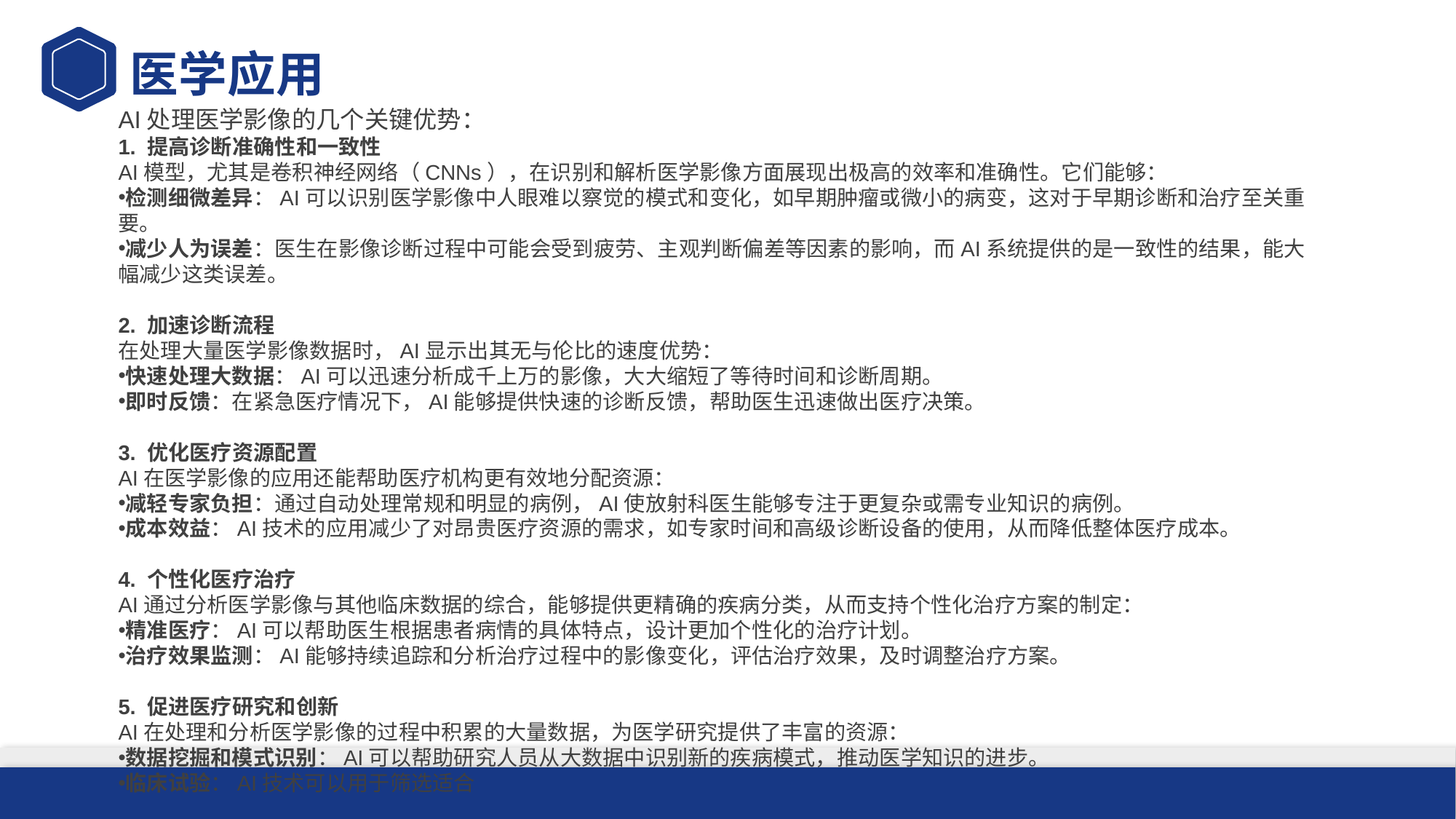

医学应用
AI处理医学影像的几个关键优势：
1. 提高诊断准确性和一致性
AI模型，尤其是卷积神经网络（CNNs），在识别和解析医学影像方面展现出极高的效率和准确性。它们能够：
检测细微差异：AI可以识别医学影像中人眼难以察觉的模式和变化，如早期肿瘤或微小的病变，这对于早期诊断和治疗至关重要。
减少人为误差：医生在影像诊断过程中可能会受到疲劳、主观判断偏差等因素的影响，而AI系统提供的是一致性的结果，能大幅减少这类误差。

2. 加速诊断流程
在处理大量医学影像数据时，AI显示出其无与伦比的速度优势：
快速处理大数据：AI可以迅速分析成千上万的影像，大大缩短了等待时间和诊断周期。
即时反馈：在紧急医疗情况下，AI能够提供快速的诊断反馈，帮助医生迅速做出医疗决策。

3. 优化医疗资源配置
AI在医学影像的应用还能帮助医疗机构更有效地分配资源：
减轻专家负担：通过自动处理常规和明显的病例，AI使放射科医生能够专注于更复杂或需专业知识的病例。
成本效益：AI技术的应用减少了对昂贵医疗资源的需求，如专家时间和高级诊断设备的使用，从而降低整体医疗成本。

4. 个性化医疗治疗
AI通过分析医学影像与其他临床数据的综合，能够提供更精确的疾病分类，从而支持个性化治疗方案的制定：
精准医疗：AI可以帮助医生根据患者病情的具体特点，设计更加个性化的治疗计划。
治疗效果监测：AI能够持续追踪和分析治疗过程中的影像变化，评估治疗效果，及时调整治疗方案。

5. 促进医疗研究和创新
AI在处理和分析医学影像的过程中积累的大量数据，为医学研究提供了丰富的资源：
数据挖掘和模式识别：AI可以帮助研究人员从大数据中识别新的疾病模式，推动医学知识的进步。
临床试验：AI技术可以用于筛选适合